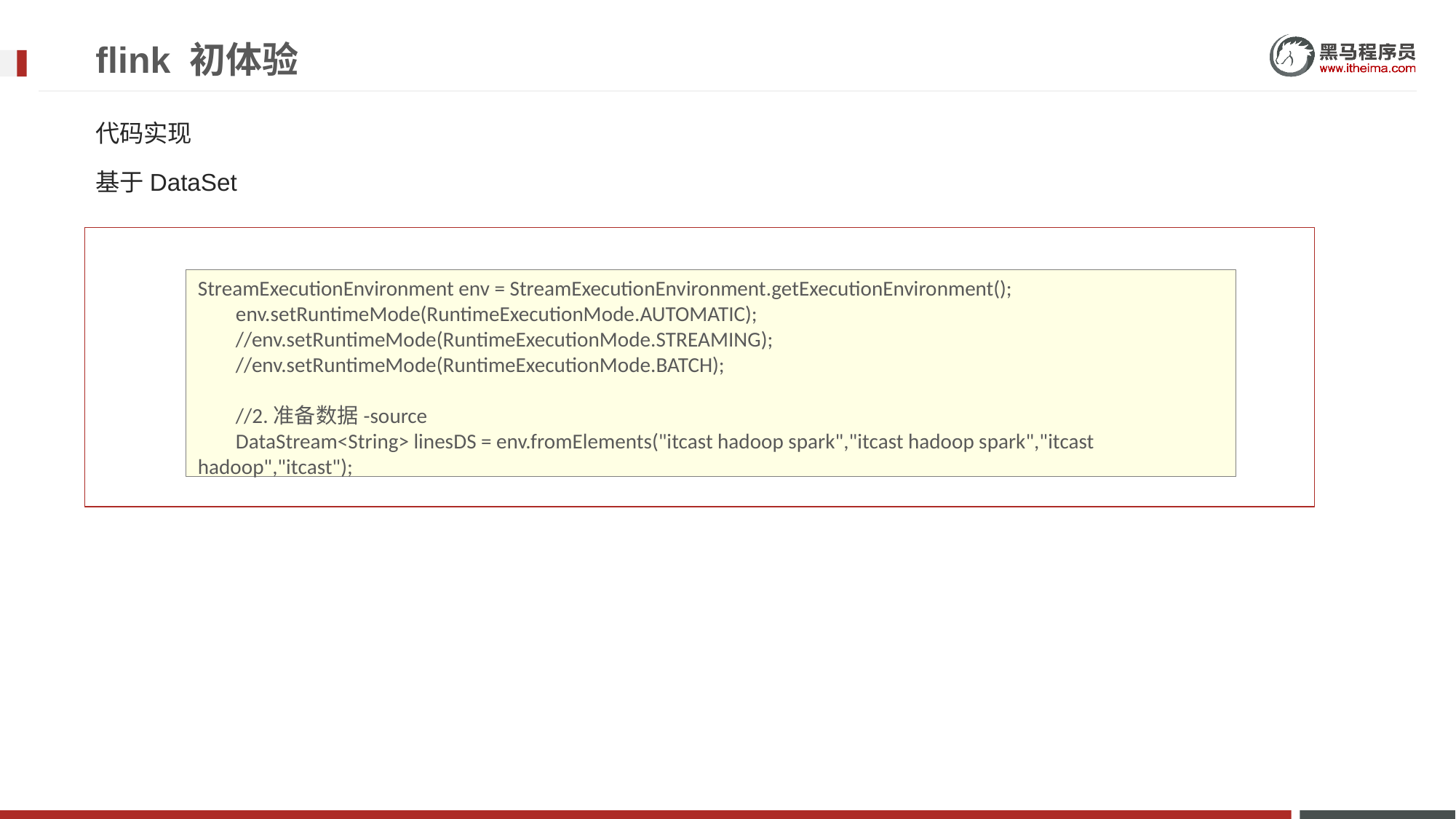

# flink 初体验
代码实现
基于DataSet

StreamExecutionEnvironment env = StreamExecutionEnvironment.getExecutionEnvironment();
        env.setRuntimeMode(RuntimeExecutionMode.AUTOMATIC);
        //env.setRuntimeMode(RuntimeExecutionMode.STREAMING);
        //env.setRuntimeMode(RuntimeExecutionMode.BATCH);

        //2.准备数据-source
        DataStream<String> linesDS = env.fromElements("itcast hadoop spark","itcast hadoop spark","itcast hadoop","itcast");